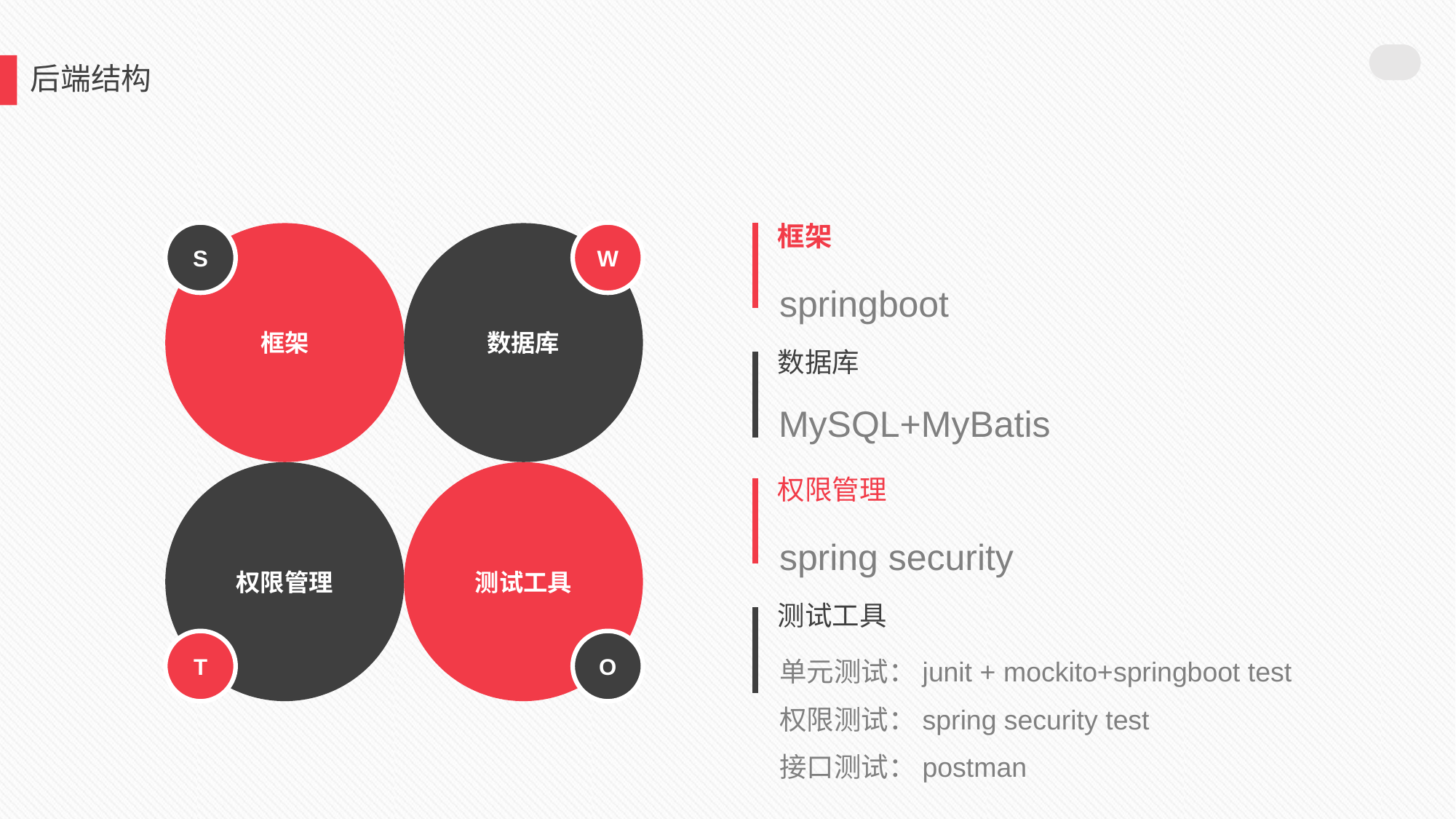

4
后端结构
S
W
框架
框架
数据库
springboot
数据库
MySQL+MyBatis
权限管理
测试工具
权限管理
spring security
测试工具
T
O
单元测试：junit + mockito+springboot test
权限测试：spring security test
接口测试：postman